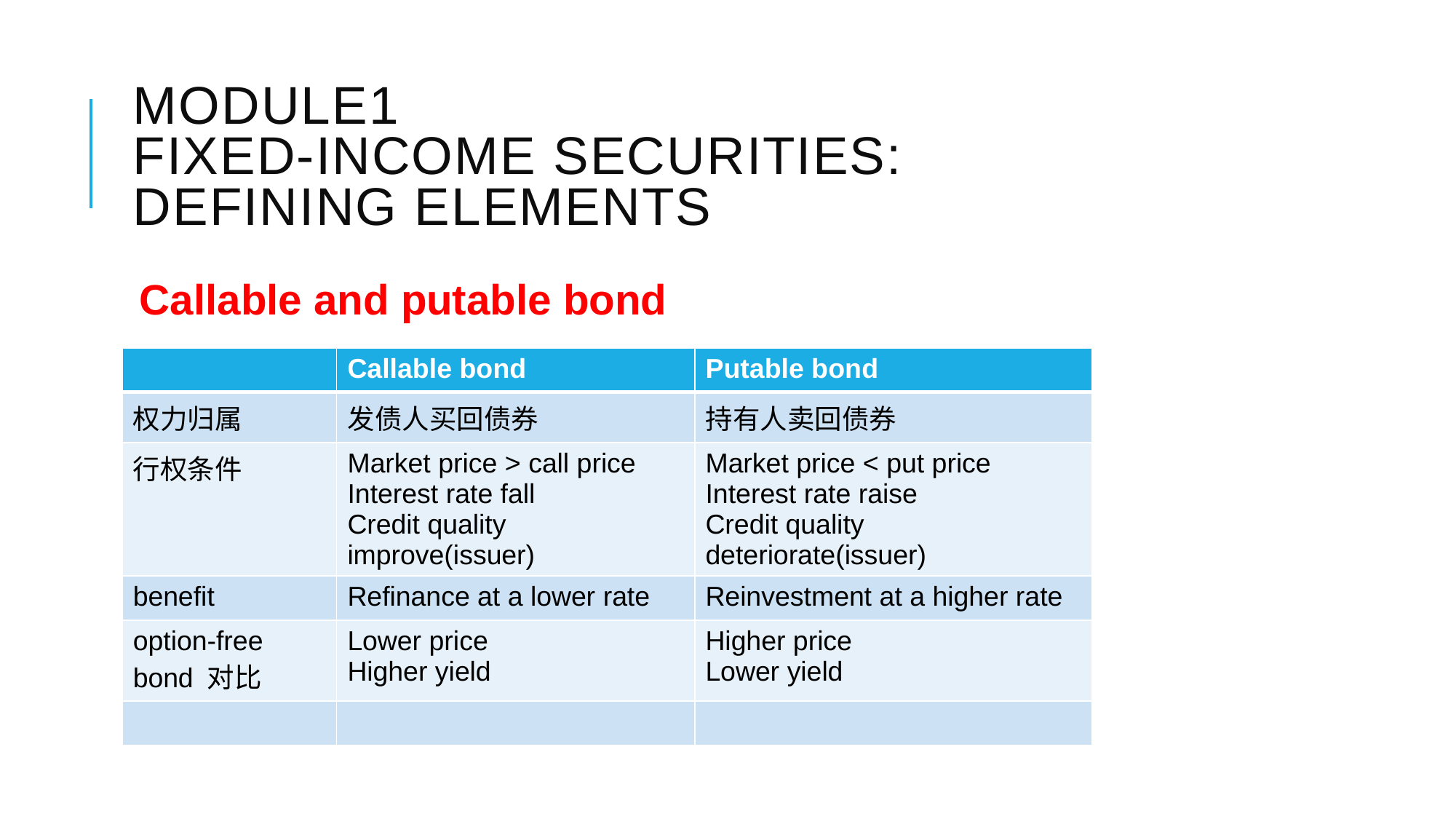

# Module1 Fixed-Income Securities: Defining Elements
Callable and putable bond

|  | Callable bond | Putable bond |
| --- | --- | --- |
| 权力归属 | 发债人买回债券 | 持有人卖回债券 |
| 行权条件 | Market price > call price Interest rate fall Credit quality improve(issuer) | Market price < put price Interest rate raise Credit quality deteriorate(issuer) |
| benefit | Refinance at a lower rate | Reinvestment at a higher rate |
| option-free bond 对比 | Lower price Higher yield | Higher price Lower yield |
|  |  |  |